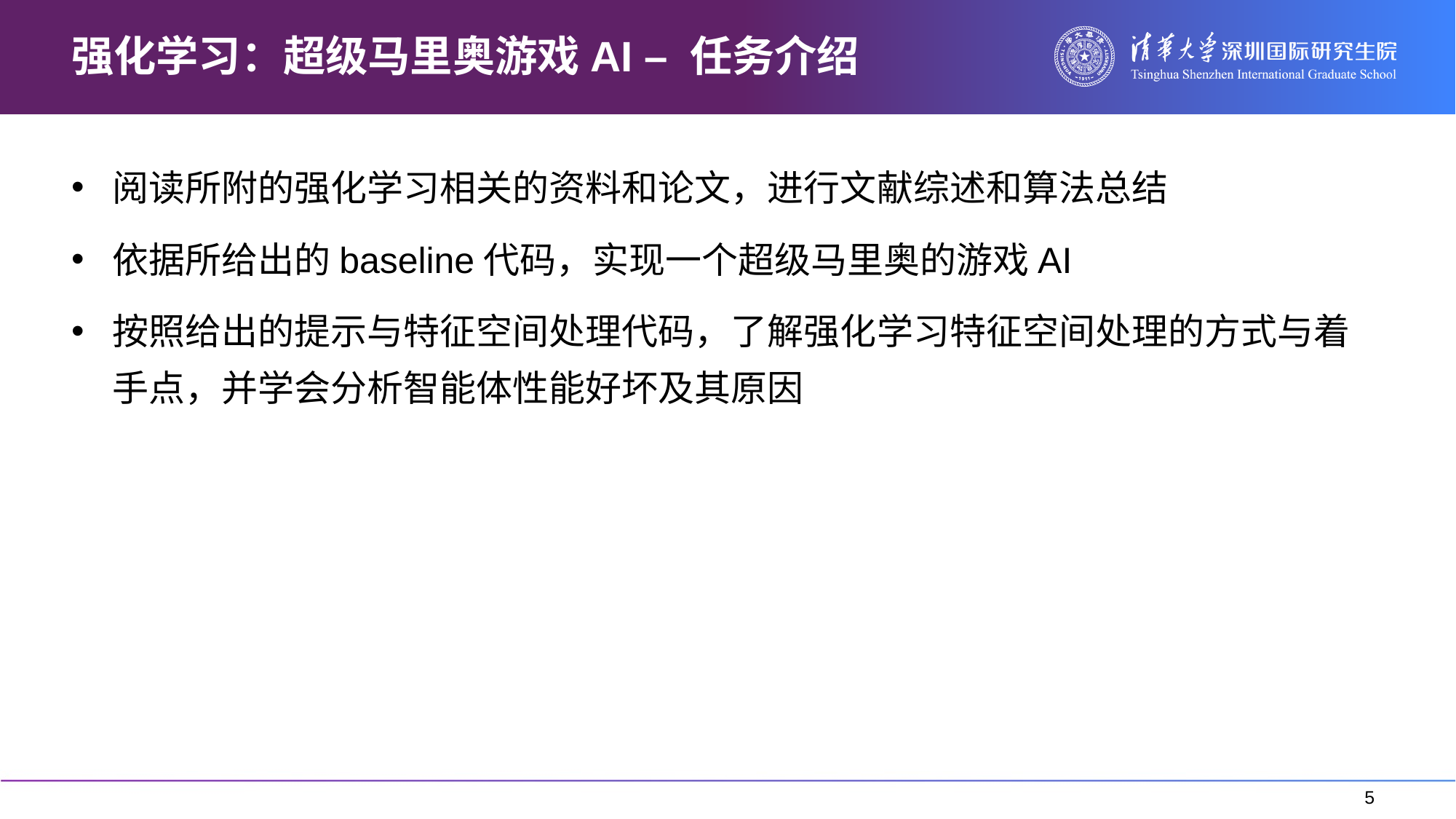

# 强化学习：超级马里奥游戏AI – 任务介绍
阅读所附的强化学习相关的资料和论文，进行文献综述和算法总结
依据所给出的baseline代码，实现一个超级马里奥的游戏AI
按照给出的提示与特征空间处理代码，了解强化学习特征空间处理的方式与着手点，并学会分析智能体性能好坏及其原因
5